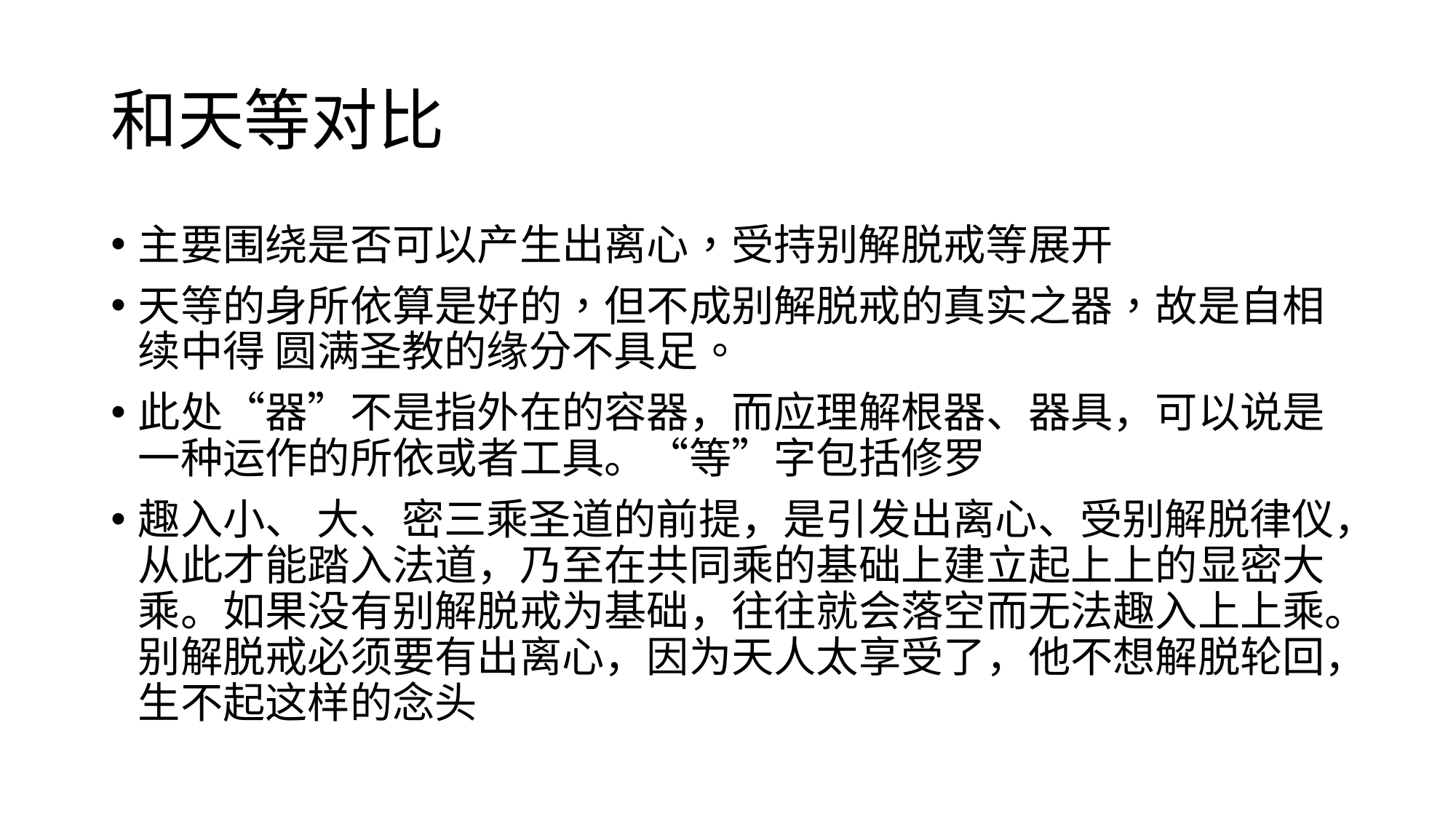

# 和天等对比
主要围绕是否可以产生出离心，受持别解脱戒等展开
天等的身所依算是好的，但不成别解脱戒的真实之器，故是自相续中得 圆满圣教的缘分不具足。
此处“器”不是指外在的容器，而应理解根器、器具，可以说是一种运作的所依或者工具。“等”字包括修罗
趣入小、 大、密三乘圣道的前提，是引发出离心、受别解脱律仪，从此才能踏入法道，乃至在共同乘的基础上建立起上上的显密大乘。如果没有别解脱戒为基础，往往就会落空而无法趣入上上乘。别解脱戒必须要有出离心，因为天人太享受了，他不想解脱轮回，生不起这样的念头